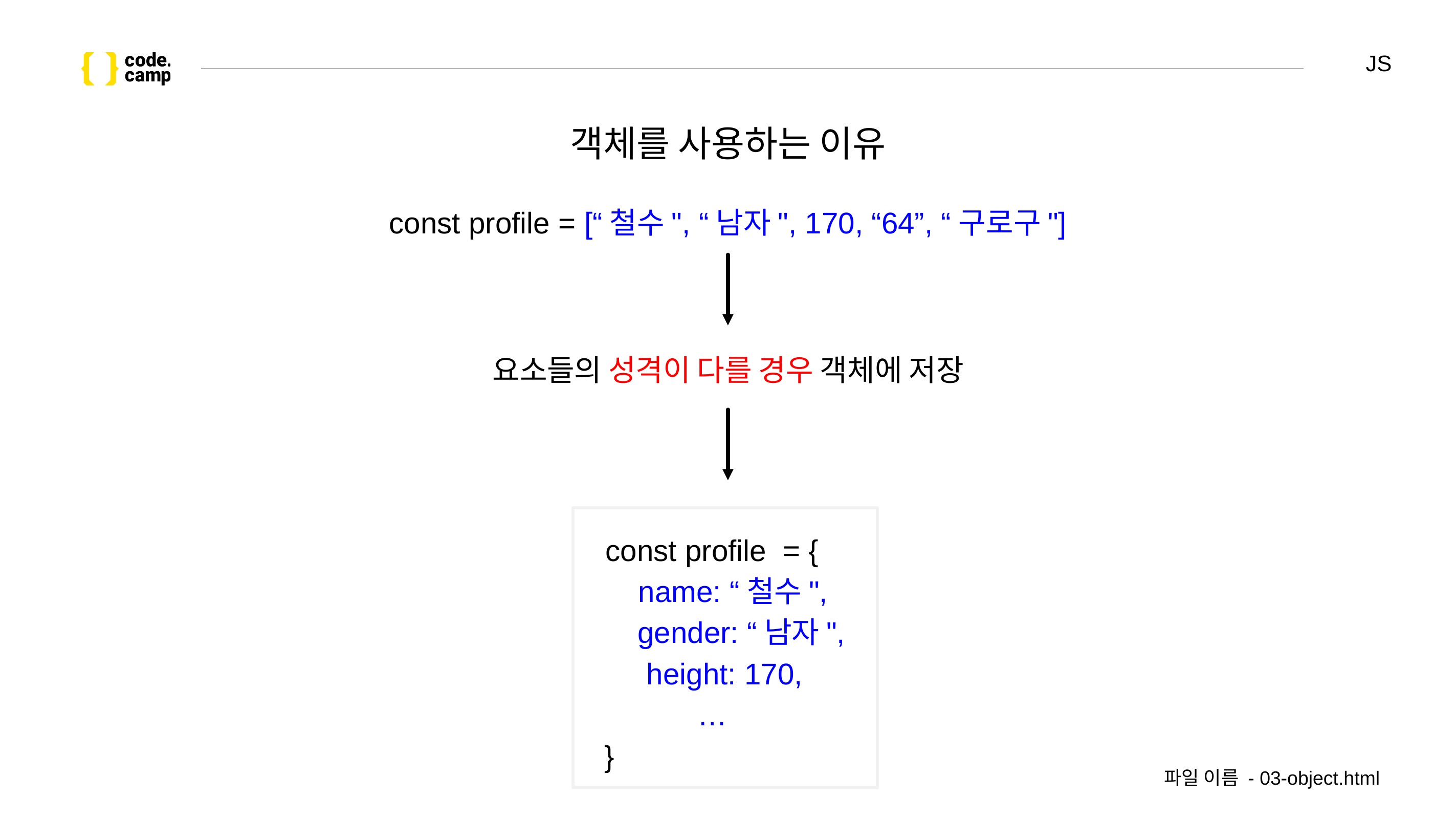

# JS

객체를 사용하는 이유
const profile = [“철수", “남자", 170, “64”, “구로구"]

요소들의 성격이 다를 경우 객체에 저장

const profile  = {
     name: “철수",
       gender: “남자",
   height: 170,
…
                                      }
파일 이름 - 03-object.html